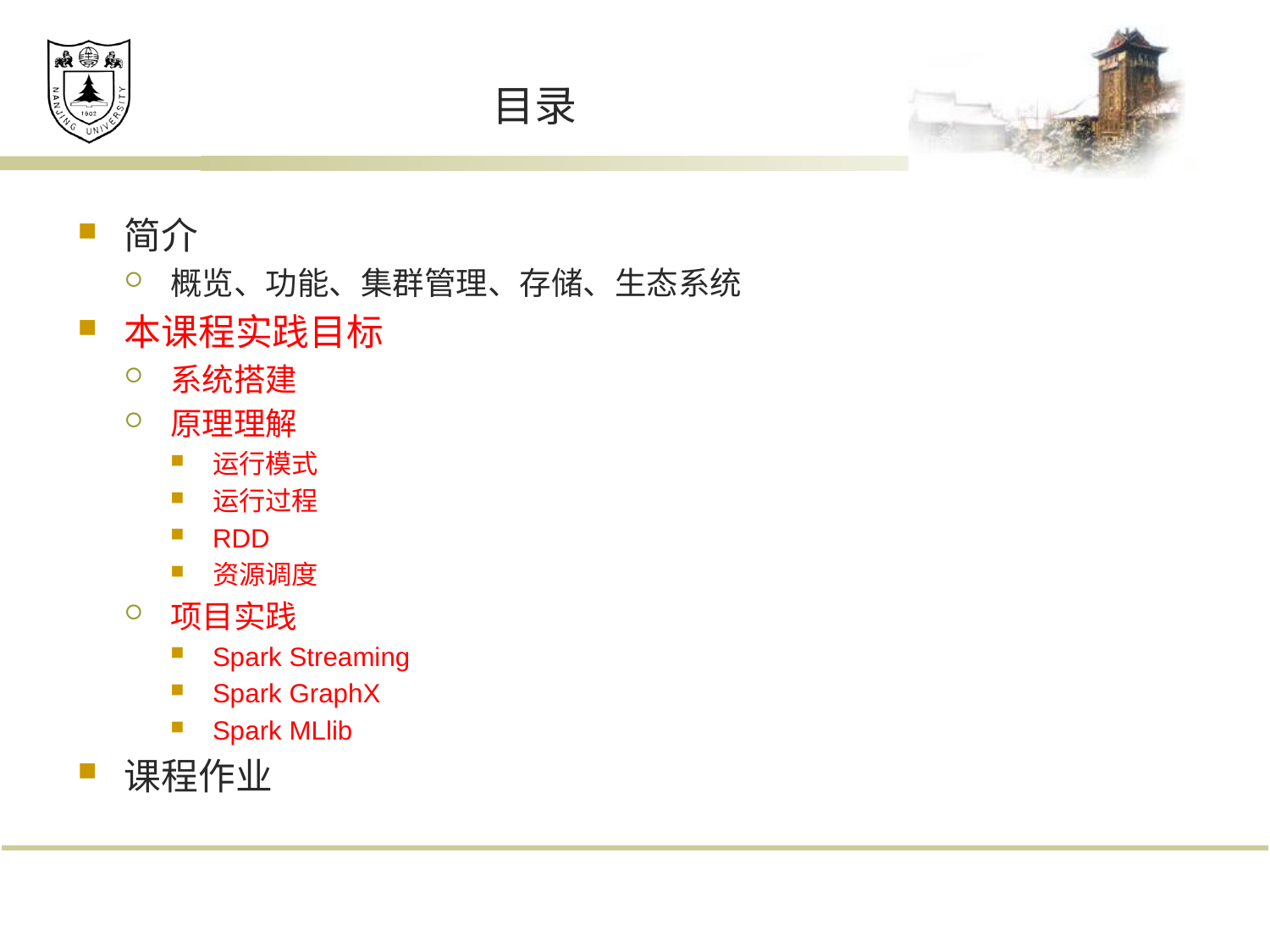

# 目录
简介
概览、功能、集群管理、存储、生态系统
本课程实践目标
系统搭建
原理理解
运行模式
运行过程
RDD
资源调度
项目实践
Spark Streaming
Spark GraphX
Spark MLlib
课程作业